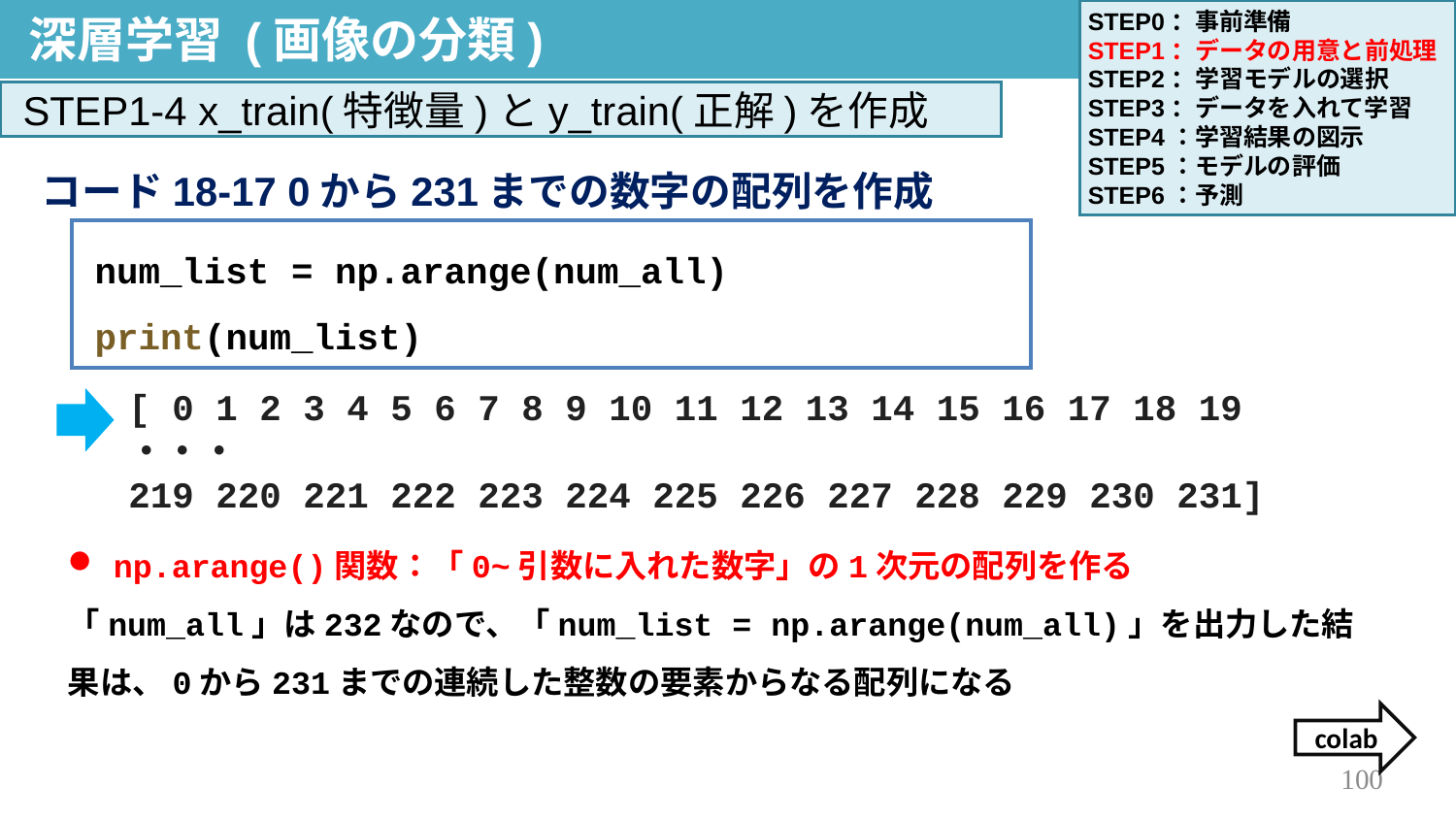

深層学習 (画像の分類)
STEP0：事前準備
STEP1：データの用意と前処理
STEP2：学習モデルの選択
STEP3：データを入れて学習
STEP4：学習結果の図示
STEP5：モデルの評価
STEP6：予測
決定木分析
STEP1-4 x_train(特徴量)とy_train(正解)を作成
コード18-17 0から231までの数字の配列を作成
num_list = np.arange(num_all)
print(num_list)
[ 0 1 2 3 4 5 6 7 8 9 10 11 12 13 14 15 16 17 18 19
・・・
219 220 221 222 223 224 225 226 227 228 229 230 231]

np.arange()関数：「0~引数に入れた数字」の1次元の配列を作る
「num_all」は232なので、「num_list = np.arange(num_all)」を出力した結果は、0から231までの連続した整数の要素からなる配列になる
colab
100